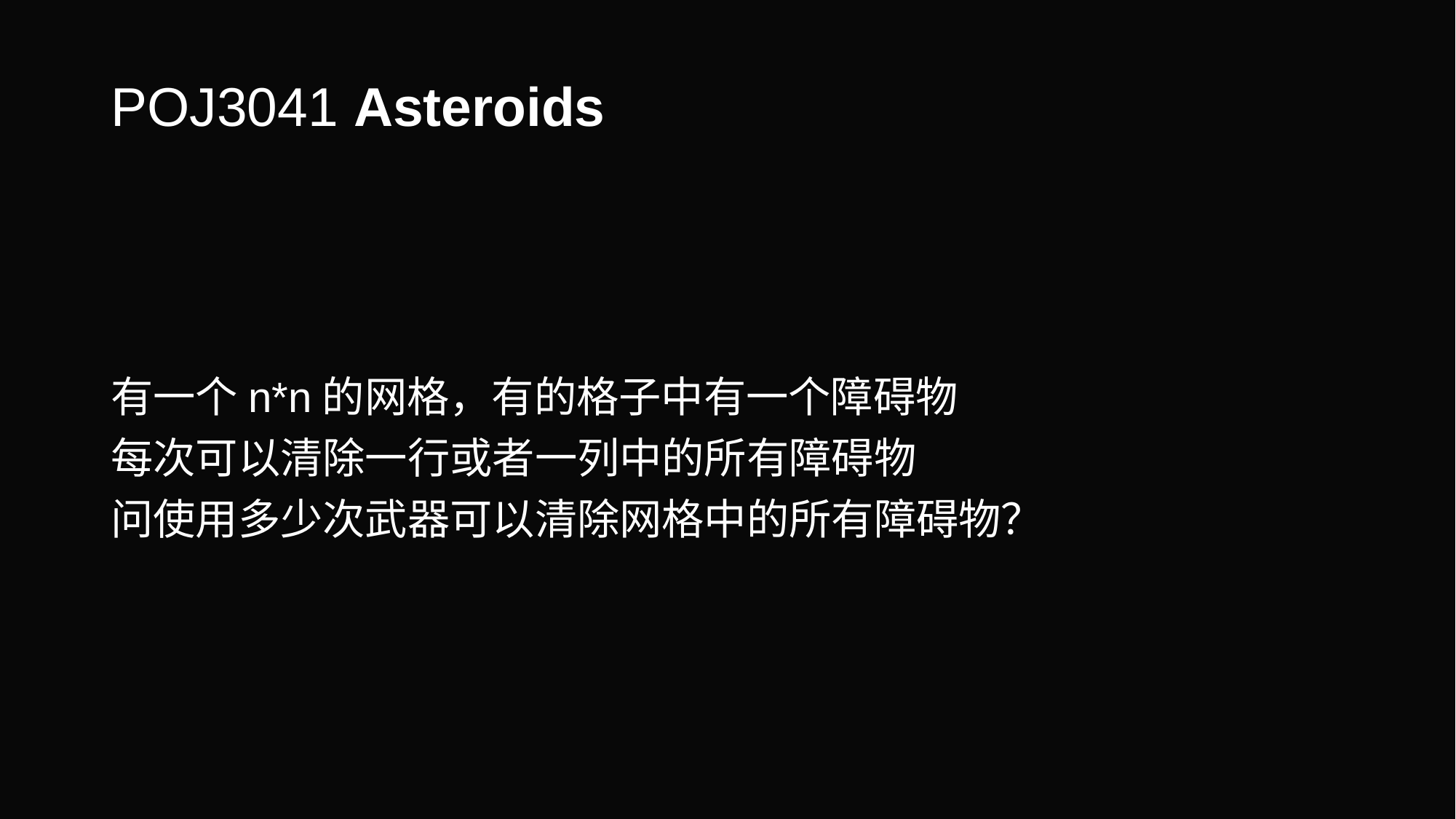

# POJ3041 Asteroids
有一个n*n的网格，有的格子中有一个障碍物
每次可以清除一行或者一列中的所有障碍物
问使用多少次武器可以清除网格中的所有障碍物？